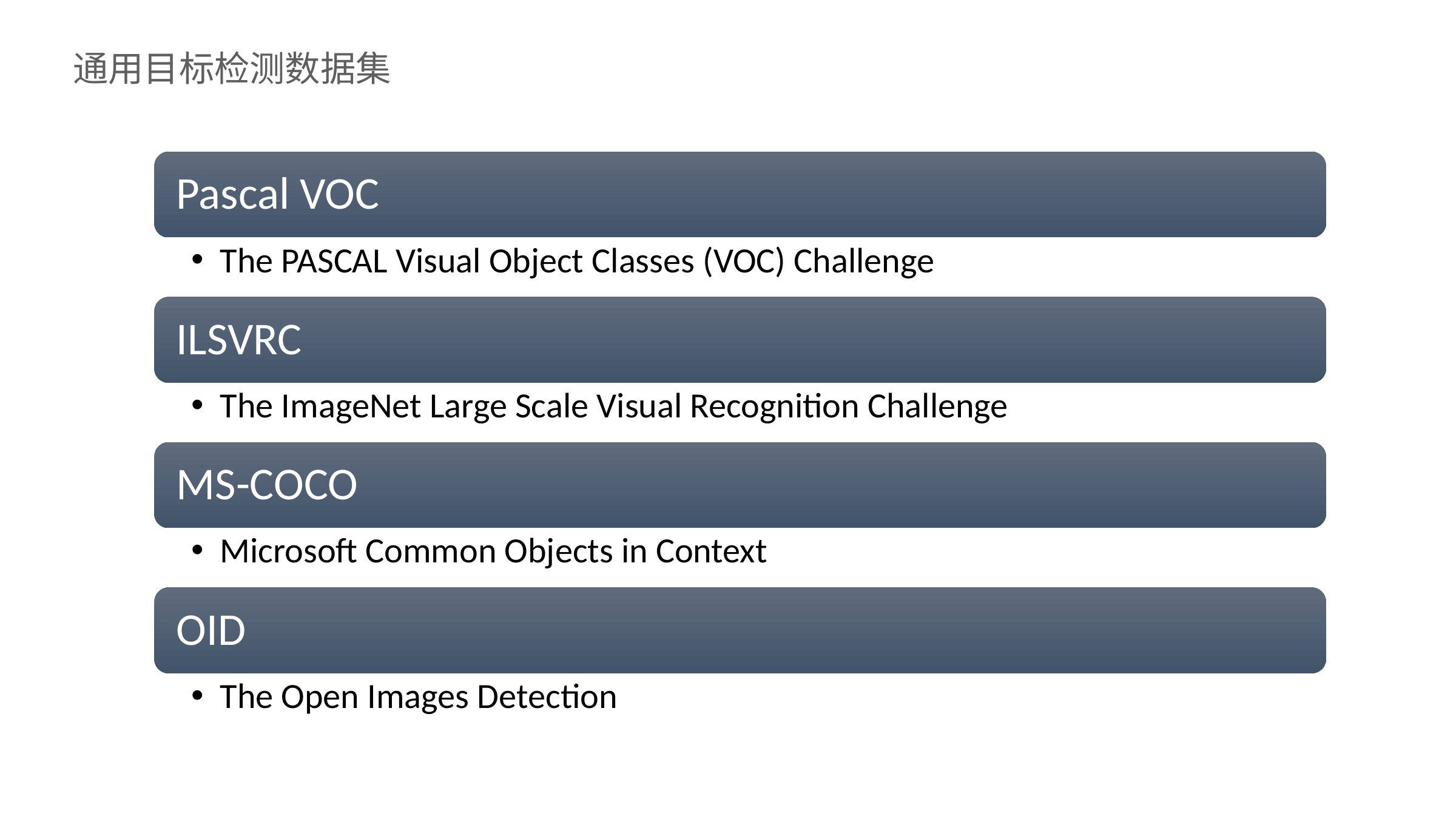

通用目标检测数据集
Pascal VOC
The PASCAL Visual Object Classes (VOC) Challenge
ILSVRC
The ImageNet Large Scale Visual Recognition Challenge
MS-COCO
Microsoft Common Objects in Context
OID
The Open Images Detection